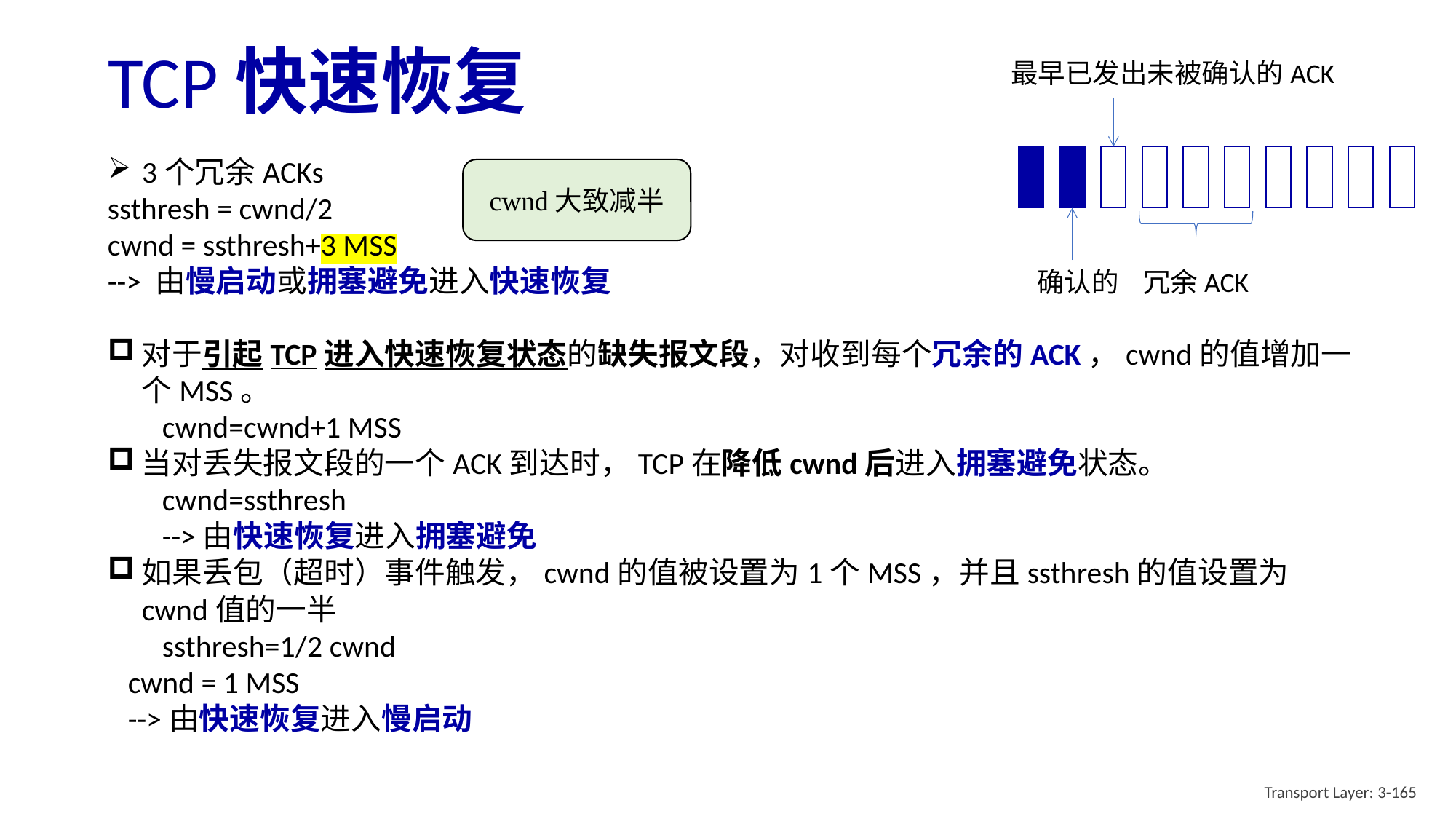

# TCP快速恢复
最早已发出未被确认的ACK

确认的
冗余ACK
3个冗余ACKs
ssthresh = cwnd/2
cwnd = ssthresh+3 MSS
--> 由慢启动或拥塞避免进入快速恢复

对于引起TCP进入快速恢复状态的缺失报文段，对收到每个冗余的ACK，cwnd的值增加一个MSS。
cwnd=cwnd+1 MSS
当对丢失报文段的一个ACK到达时，TCP在降低cwnd后进入拥塞避免状态。
cwnd=ssthresh
-->由快速恢复进入拥塞避免
如果丢包（超时）事件触发，cwnd的值被设置为1个MSS，并且ssthresh的值设置为cwnd值的一半
ssthresh=1/2 cwnd
cwnd = 1 MSS
-->由快速恢复进入慢启动

cwnd大致减半
Transport Layer: 3-165